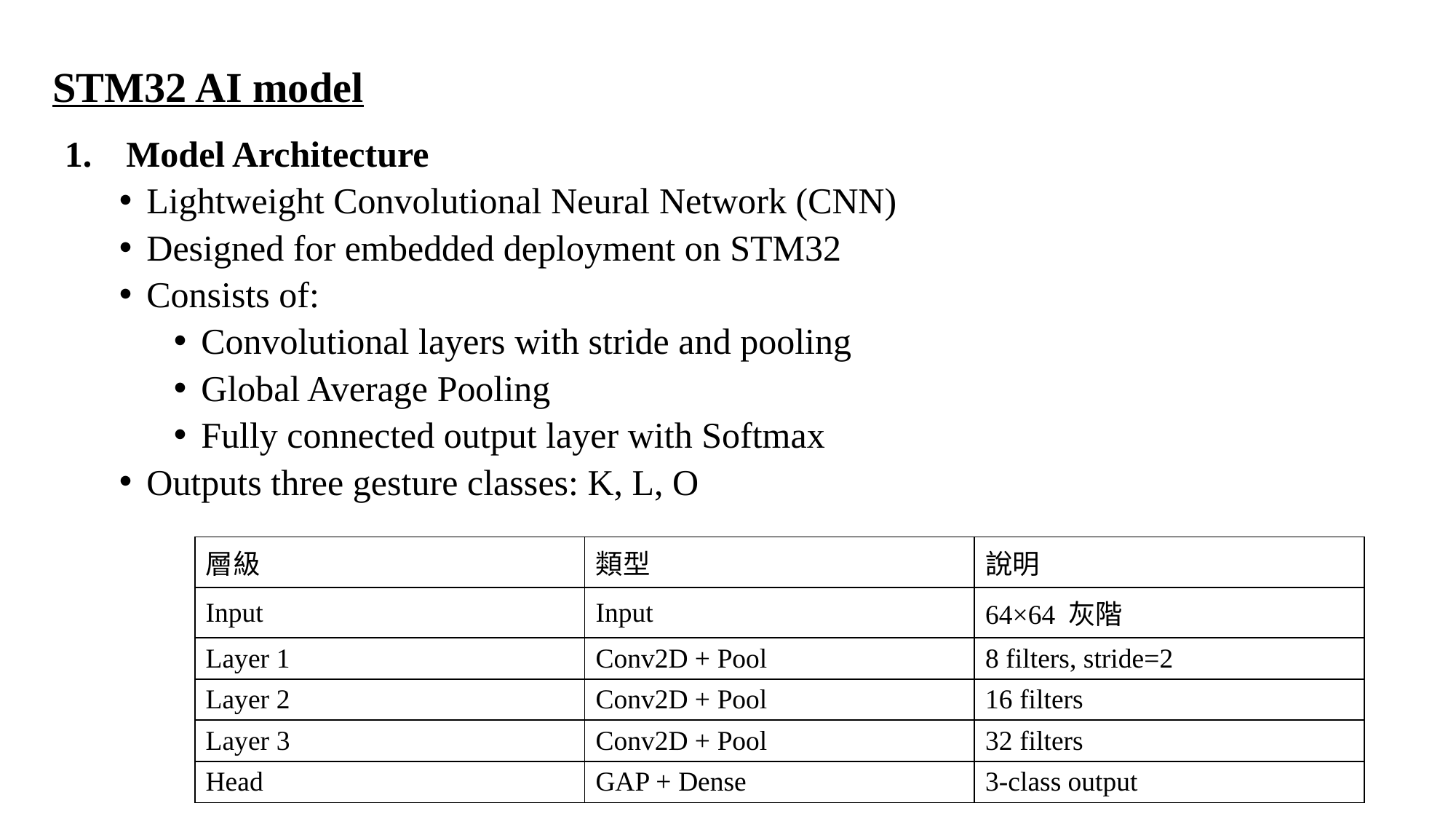

STM32 AI model

Model Architecture
Lightweight Convolutional Neural Network (CNN)
Designed for embedded deployment on STM32
Consists of:
Convolutional layers with stride and pooling
Global Average Pooling
Fully connected output layer with Softmax
Outputs three gesture classes: K, L, O
| 層級 | 類型 | 說明 |
| --- | --- | --- |
| Input | Input | 64×64 灰階 |
| Layer 1 | Conv2D + Pool | 8 filters, stride=2 |
| Layer 2 | Conv2D + Pool | 16 filters |
| Layer 3 | Conv2D + Pool | 32 filters |
| Head | GAP + Dense | 3-class output |